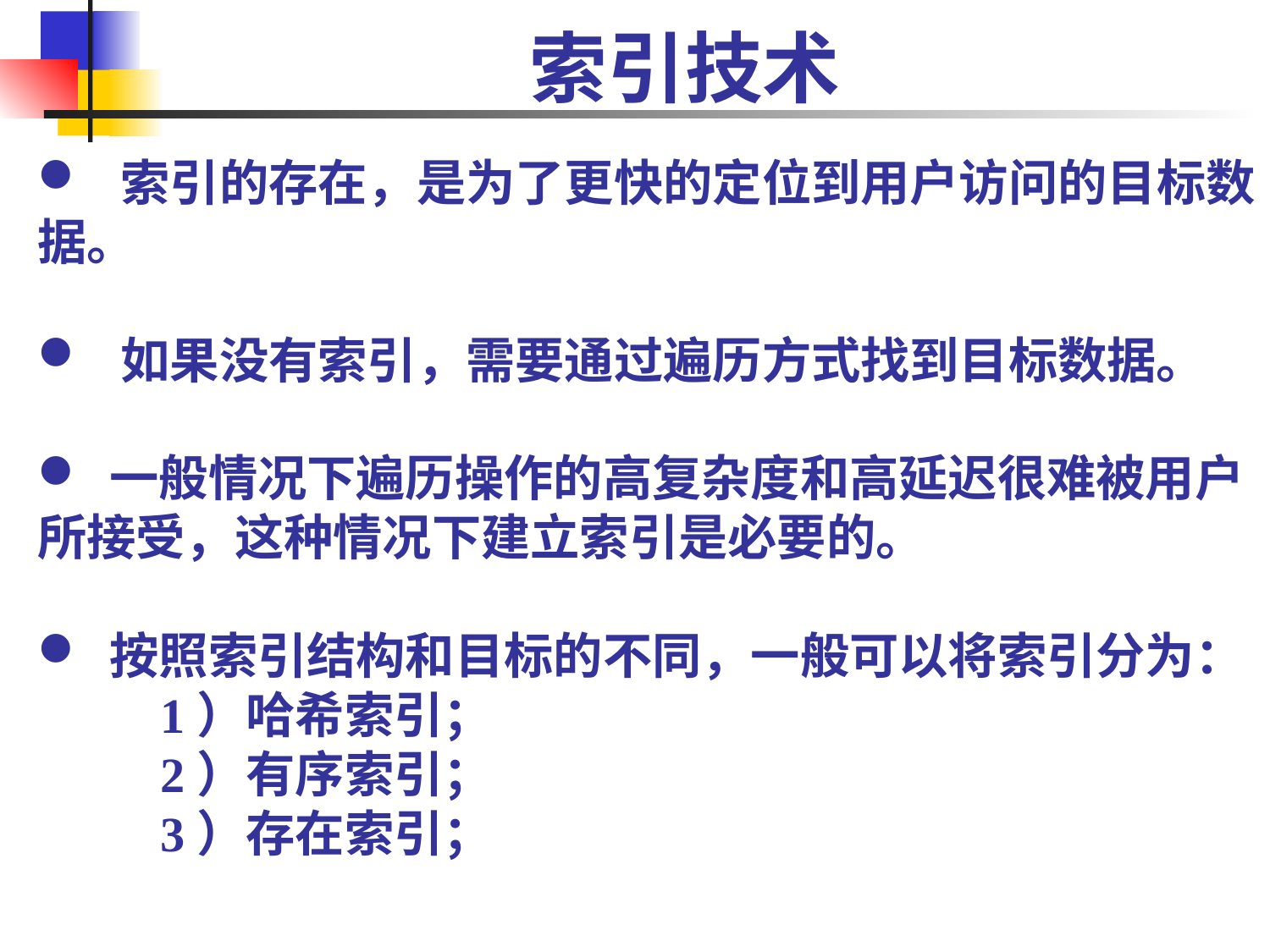

# 索引技术
  索引的存在，是为了更快的定位到用户访问的目标数据。

  如果没有索引，需要通过遍历方式找到目标数据。

 一般情况下遍历操作的高复杂度和高延迟很难被用户所接受，这种情况下建立索引是必要的。

 按照索引结构和目标的不同，一般可以将索引分为：
          1）哈希索引；
          2）有序索引；
          3）存在索引；